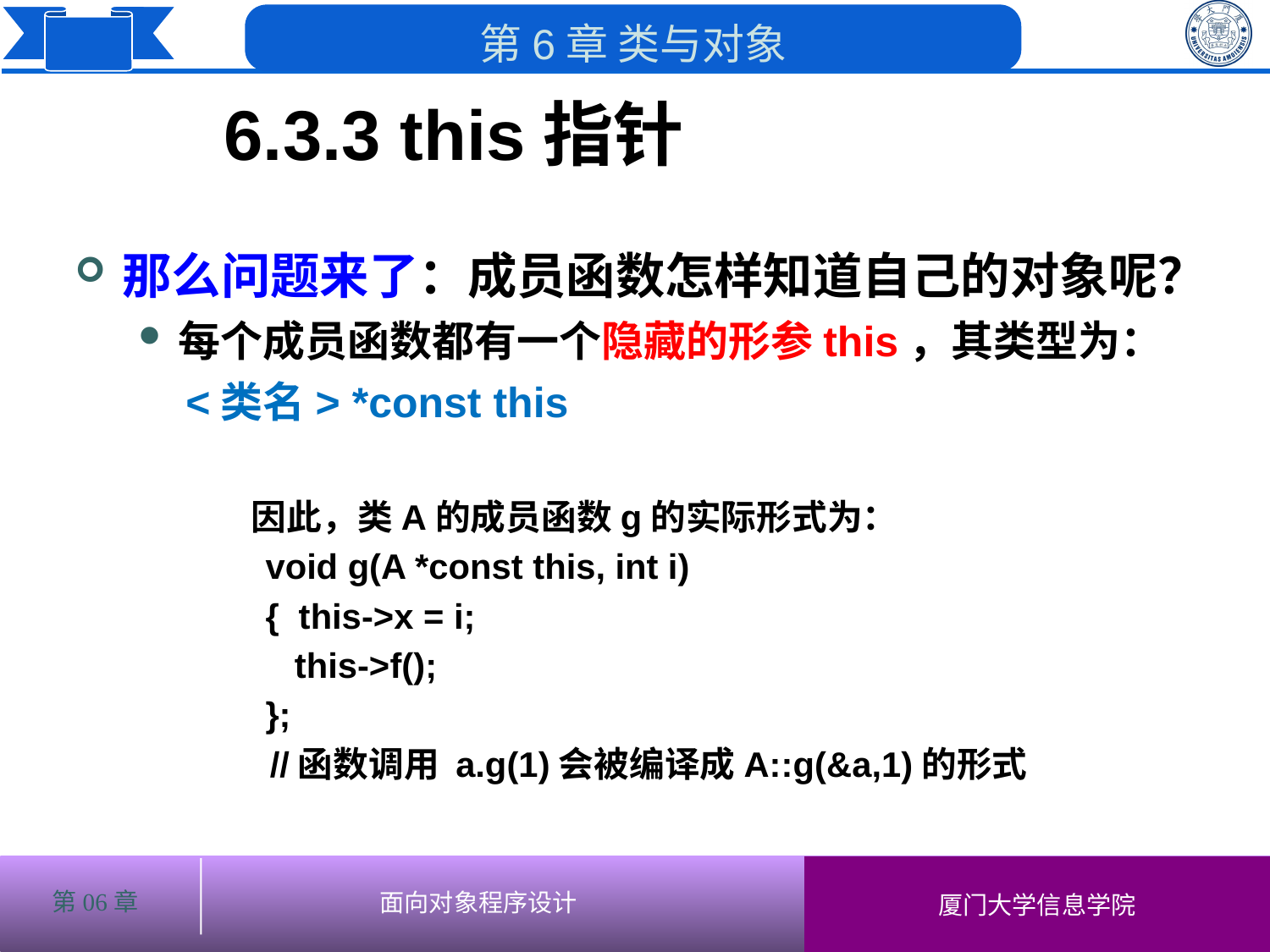

6.3.3 this指针
# 那么问题来了：成员函数怎样知道自己的对象呢？
每个成员函数都有一个隐藏的形参this，其类型为：
    <类名> *const this

             因此，类A的成员函数g的实际形式为：
void g(A *const this, int i)
{  this->x = i;
   this->f();
};
       //函数调用 a.g(1)会被编译成A::g(&a,1)的形式
38